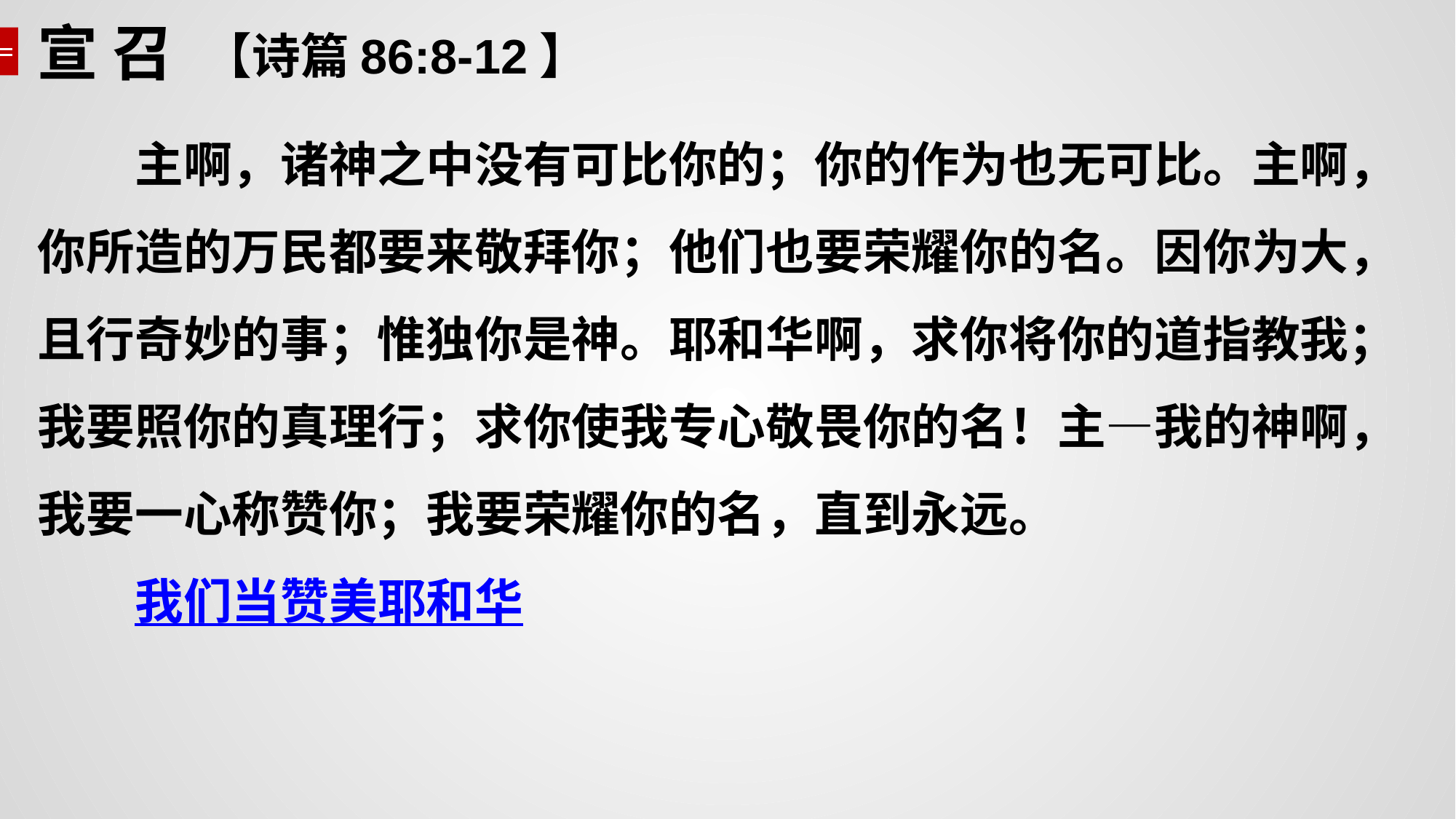

【诗篇86:8-12】
　　主啊，诸神之中没有可比你的；你的作为也无可比。主啊，你所造的万民都要来敬拜你；他们也要荣耀你的名。因你为大，且行奇妙的事；惟独你是神。耶和华啊，求你将你的道指教我；我要照你的真理行；求你使我专心敬畏你的名！主—我的神啊，我要一心称赞你；我要荣耀你的名，直到永远。
　　我们当赞美耶和华